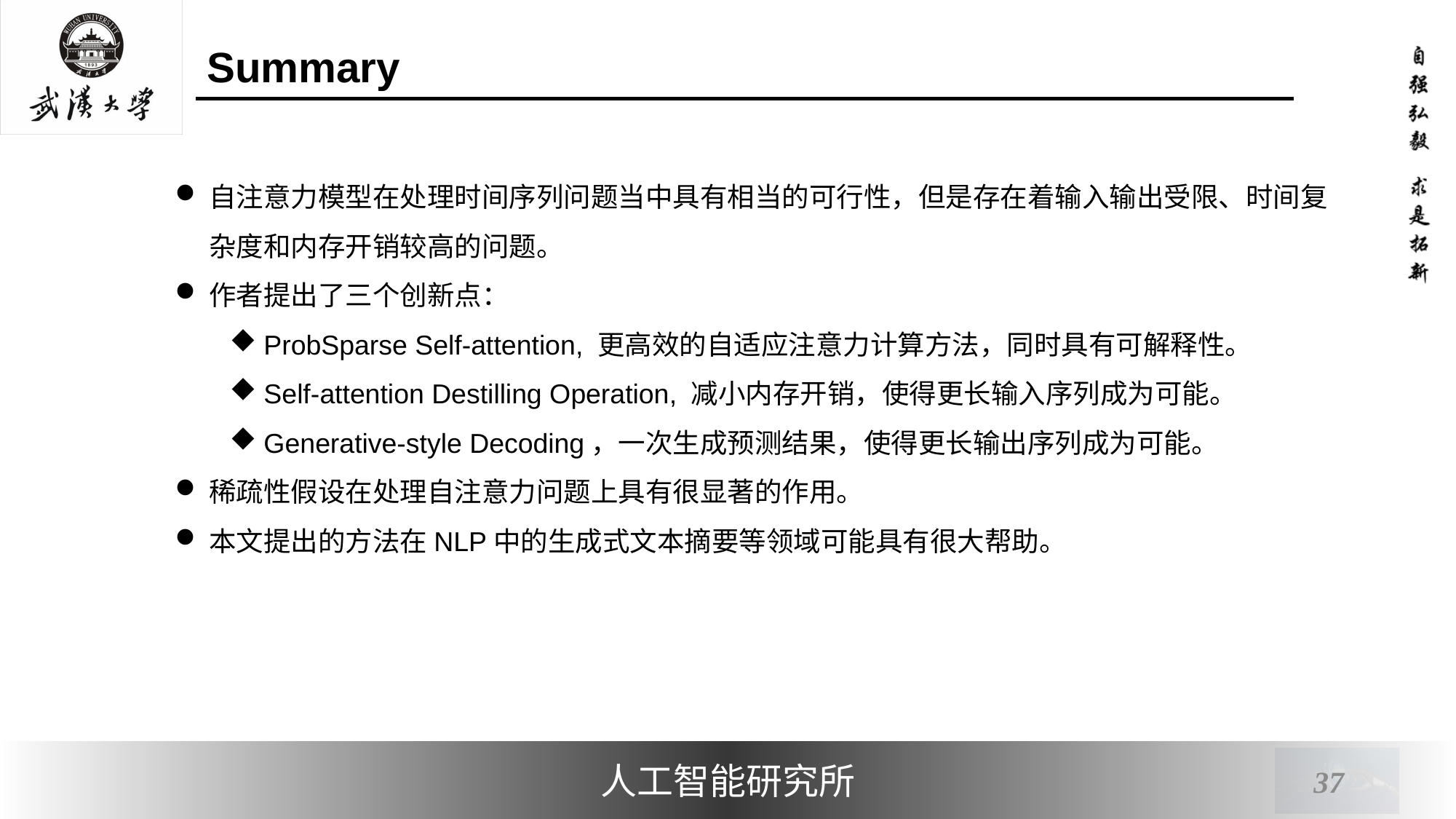

# Summary
自注意力模型在处理时间序列问题当中具有相当的可行性，但是存在着输入输出受限、时间复杂度和内存开销较高的问题。
作者提出了三个创新点：
ProbSparse Self-attention, 更高效的自适应注意力计算方法，同时具有可解释性。
Self-attention Destilling Operation, 减小内存开销，使得更长输入序列成为可能。
Generative-style Decoding，一次生成预测结果，使得更长输出序列成为可能。
稀疏性假设在处理自注意力问题上具有很显著的作用。
本文提出的方法在NLP中的生成式文本摘要等领域可能具有很大帮助。
37